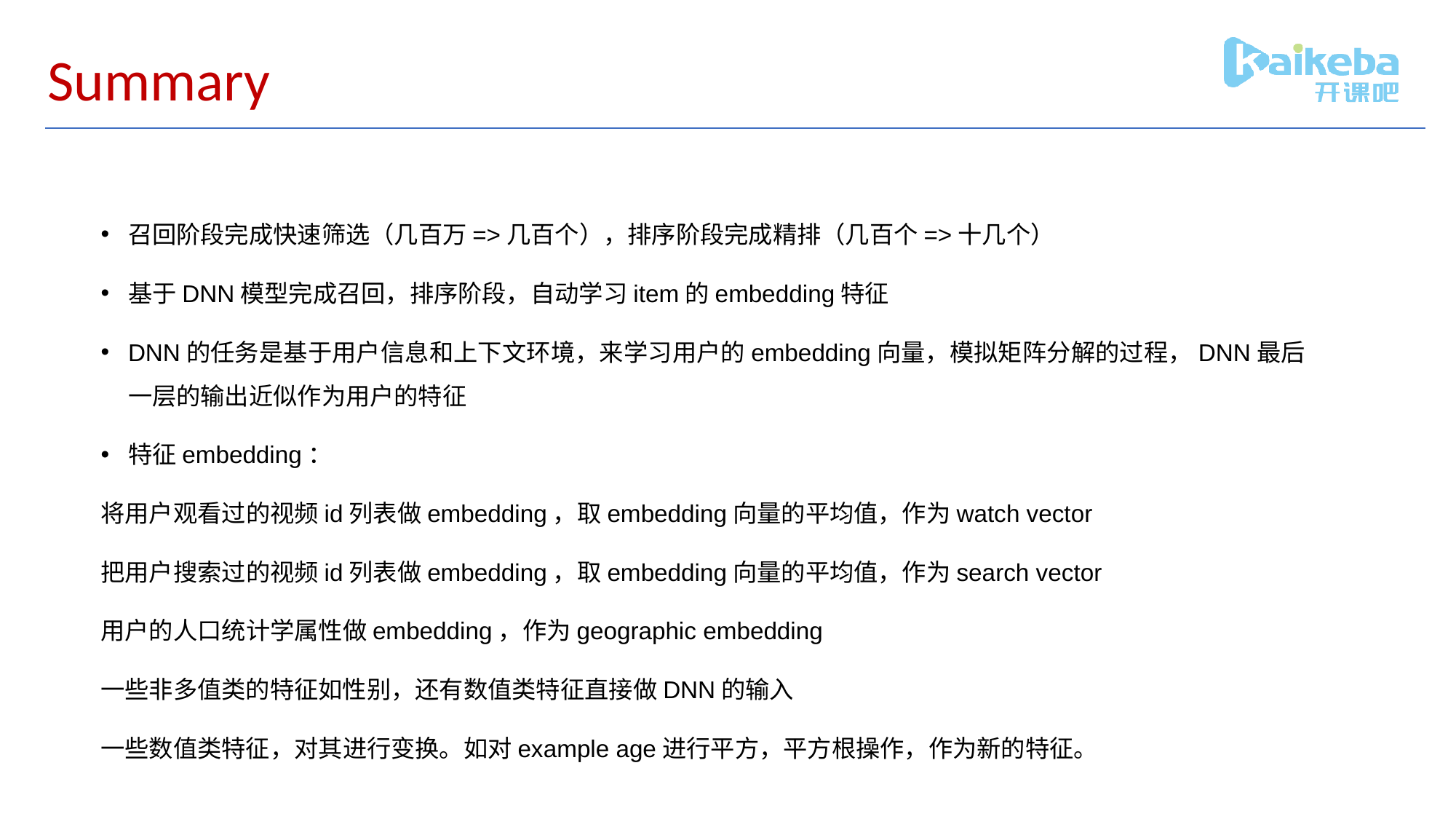

# Summary
召回阶段完成快速筛选（几百万=>几百个），排序阶段完成精排（几百个=>十几个）
基于DNN模型完成召回，排序阶段，自动学习item的embedding特征
DNN的任务是基于用户信息和上下文环境，来学习用户的embedding向量，模拟矩阵分解的过程，DNN最后一层的输出近似作为用户的特征
特征embedding：
将用户观看过的视频id列表做embedding，取embedding向量的平均值，作为watch vector
把用户搜索过的视频id列表做embedding，取embedding向量的平均值，作为search vector
用户的人口统计学属性做embedding，作为geographic embedding
一些非多值类的特征如性别，还有数值类特征直接做DNN的输入
一些数值类特征，对其进行变换。如对example age进行平方，平方根操作，作为新的特征。